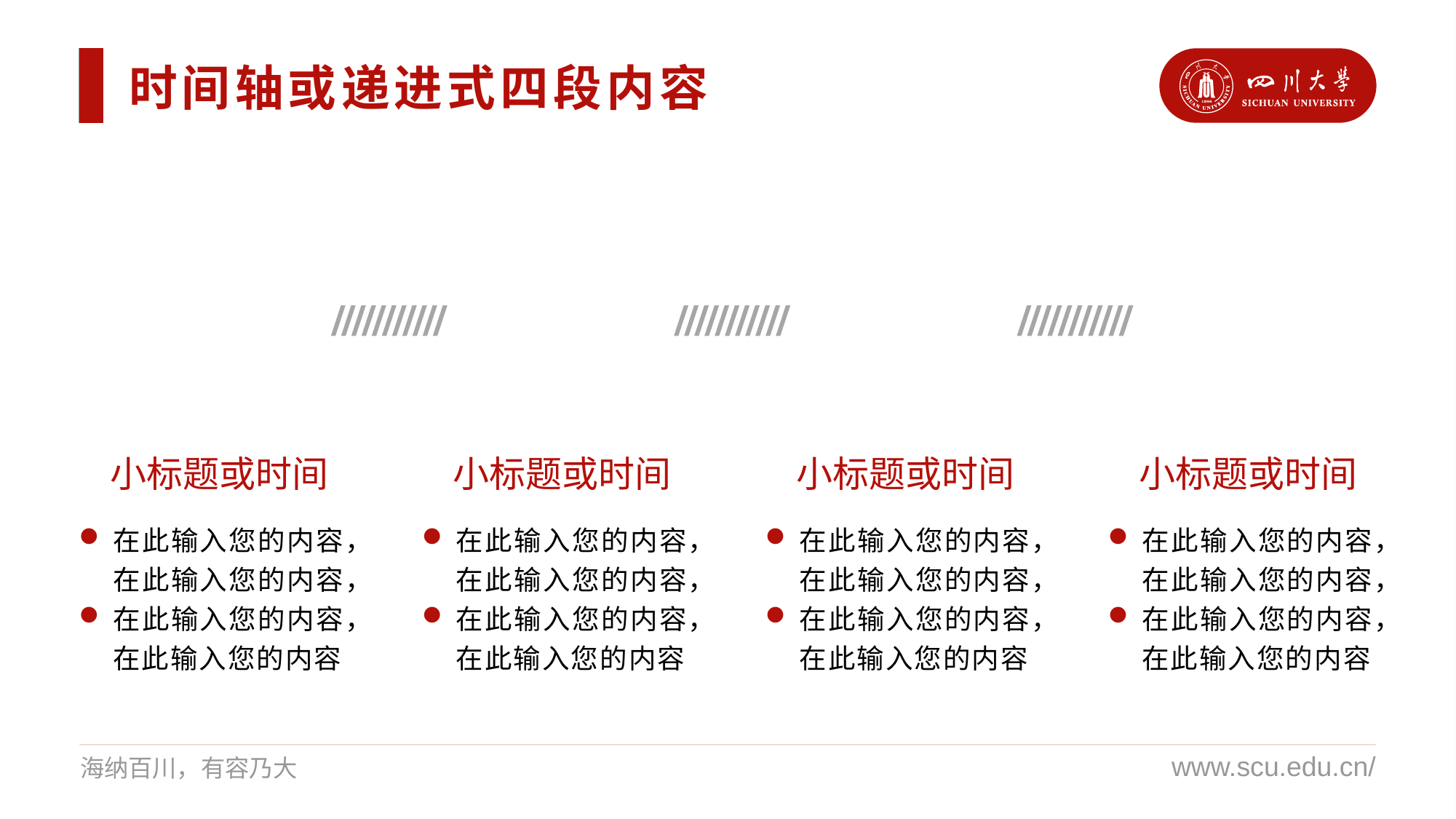

时间轴或递进式四段内容

01
02
03
04

小标题或时间
小标题或时间
小标题或时间
小标题或时间
在此输入您的内容，在此输入您的内容，
在此输入您的内容，在此输入您的内容
在此输入您的内容，在此输入您的内容，
在此输入您的内容，在此输入您的内容
在此输入您的内容，在此输入您的内容，
在此输入您的内容，在此输入您的内容
在此输入您的内容，在此输入您的内容，
在此输入您的内容，在此输入您的内容